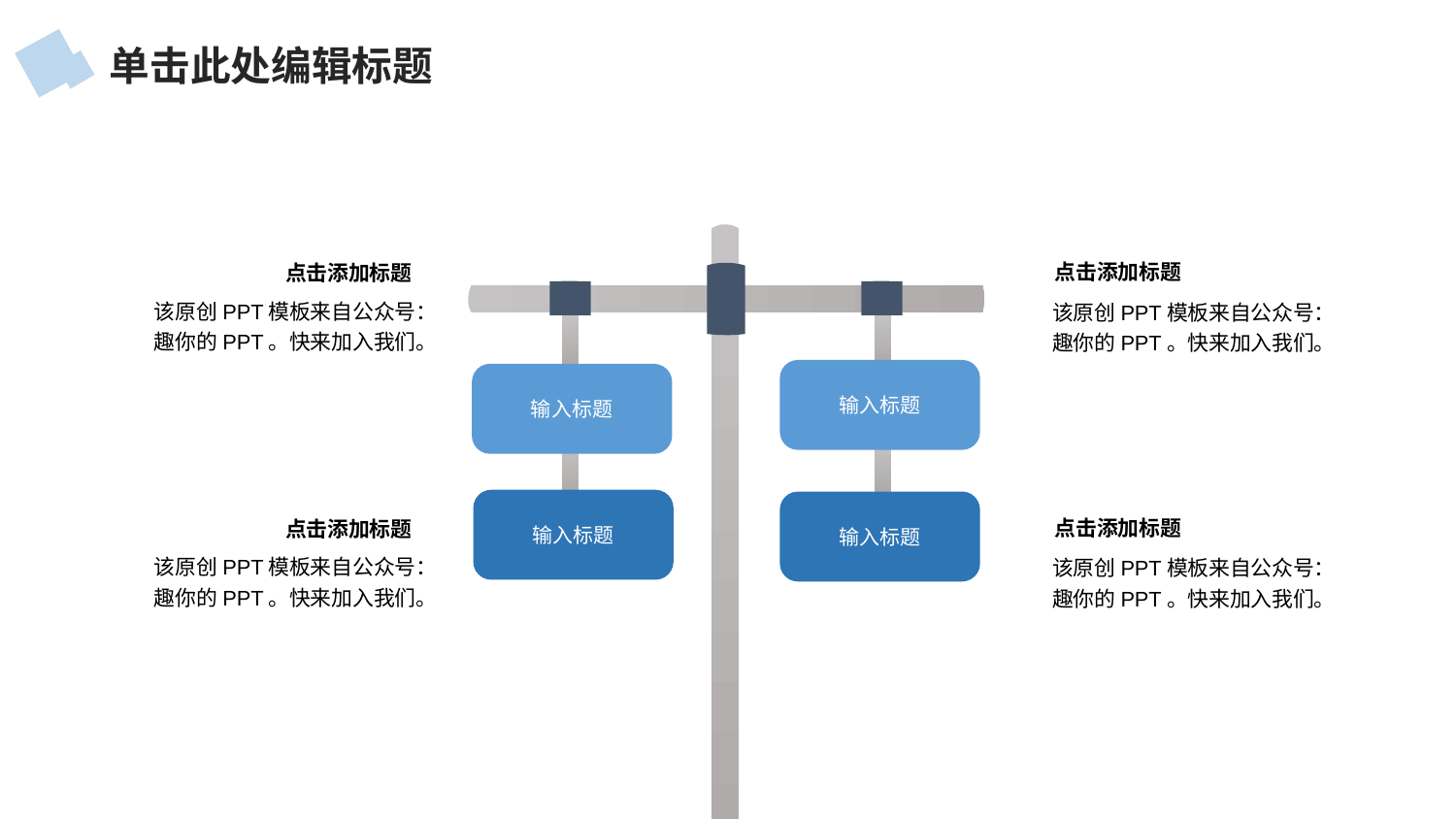

单击此处编辑标题

点击添加标题
该原创PPT模板来自公众号：趣你的PPT。快来加入我们。
点击添加标题
该原创PPT模板来自公众号：趣你的PPT。快来加入我们。

输入标题
输入标题

输入标题
输入标题
点击添加标题
该原创PPT模板来自公众号：趣你的PPT。快来加入我们。
点击添加标题
该原创PPT模板来自公众号：趣你的PPT。快来加入我们。